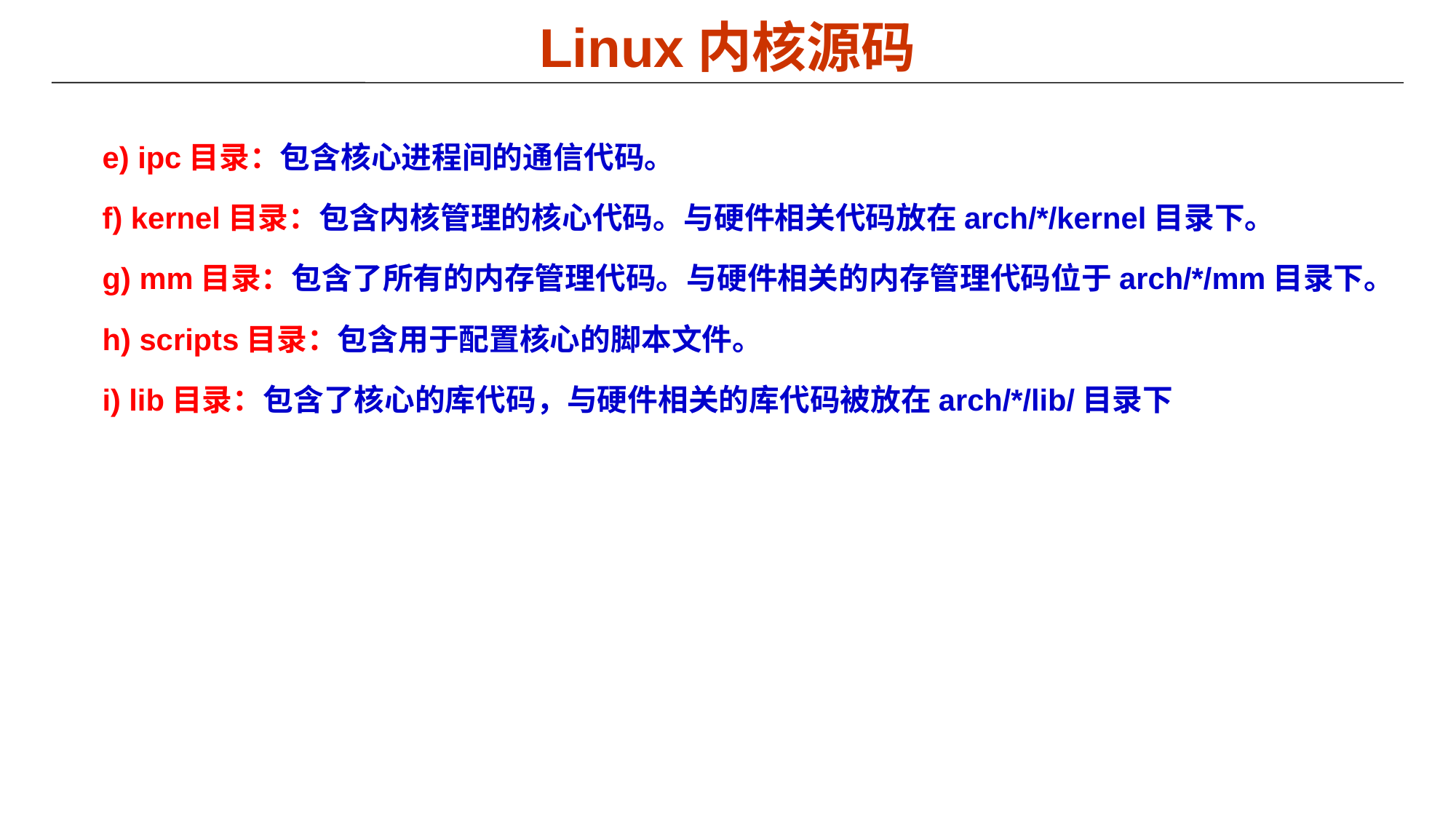

# Linux内核源码
    e) ipc目录：包含核心进程间的通信代码。
    f) kernel目录：包含内核管理的核心代码。与硬件相关代码放在arch/*/kernel目录下。
    g) mm目录：包含了所有的内存管理代码。与硬件相关的内存管理代码位于arch/*/mm目录下。
    h) scripts目录：包含用于配置核心的脚本文件。
    i) lib目录：包含了核心的库代码，与硬件相关的库代码被放在arch/*/lib/目录下